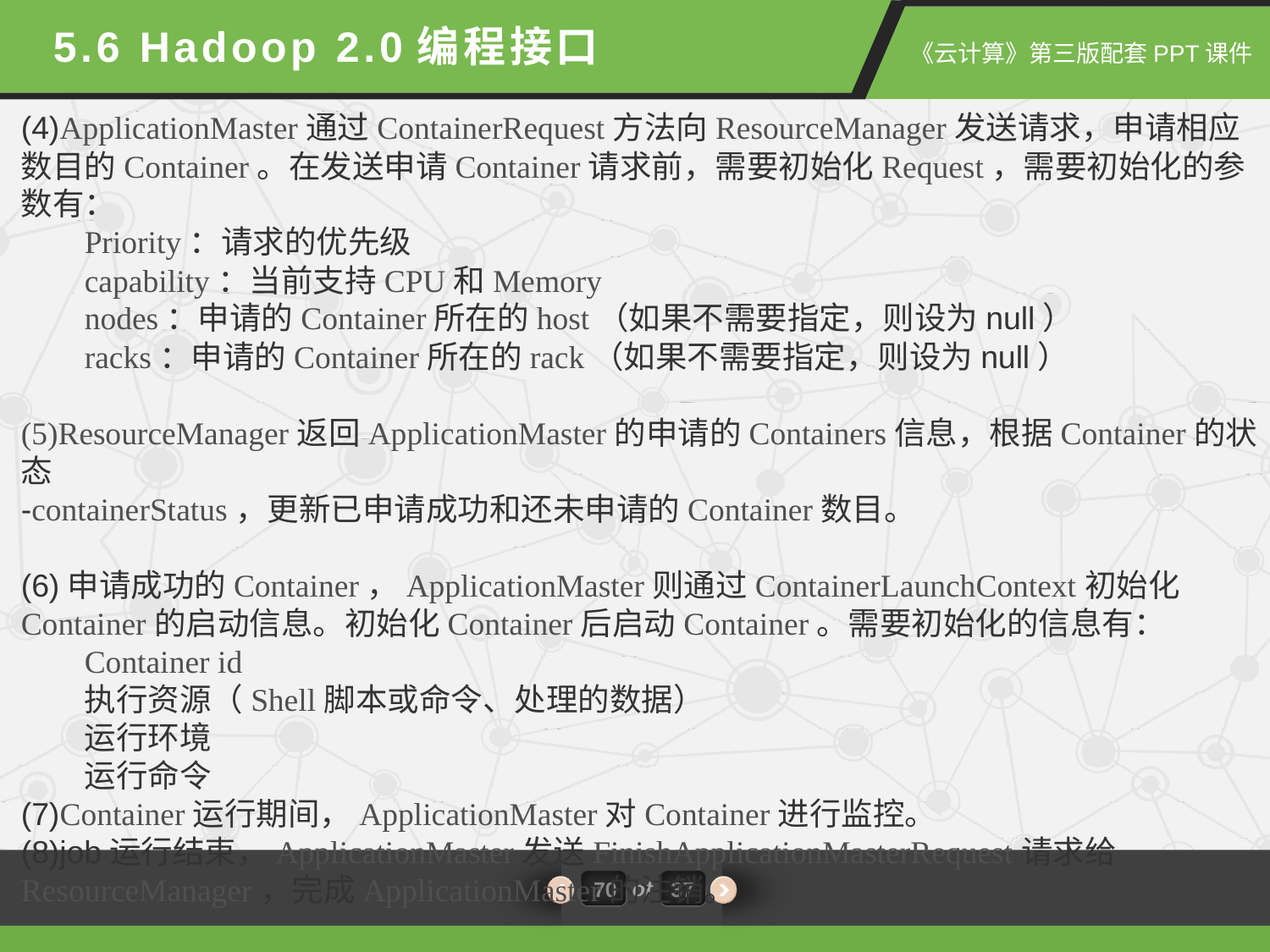

5.6 Hadoop 2.0编程接口
(4)ApplicationMaster通过ContainerRequest方法向ResourceManager发送请求，申请相应数目的Container。在发送申请Container请求前，需要初始化Request，需要初始化的参数有：
Priority：请求的优先级
capability：当前支持CPU和Memory
nodes：申请的Container所在的host（如果不需要指定，则设为null）
racks：申请的Container所在的rack（如果不需要指定，则设为null）

(5)ResourceManager返回ApplicationMaster的申请的Containers信息，根据Container的状态
-containerStatus，更新已申请成功和还未申请的Container数目。

(6)申请成功的Container，ApplicationMaster则通过ContainerLaunchContext初始化Container的启动信息。初始化Container后启动Container。需要初始化的信息有：
Container id
执行资源（Shell脚本或命令、处理的数据）
运行环境
运行命令
(7)Container运行期间，ApplicationMaster对Container进行监控。
(8)job运行结束，ApplicationMaster发送FinishApplicationMasterRequest请求给
ResourceManager，完成ApplicationMaster的注销。
70